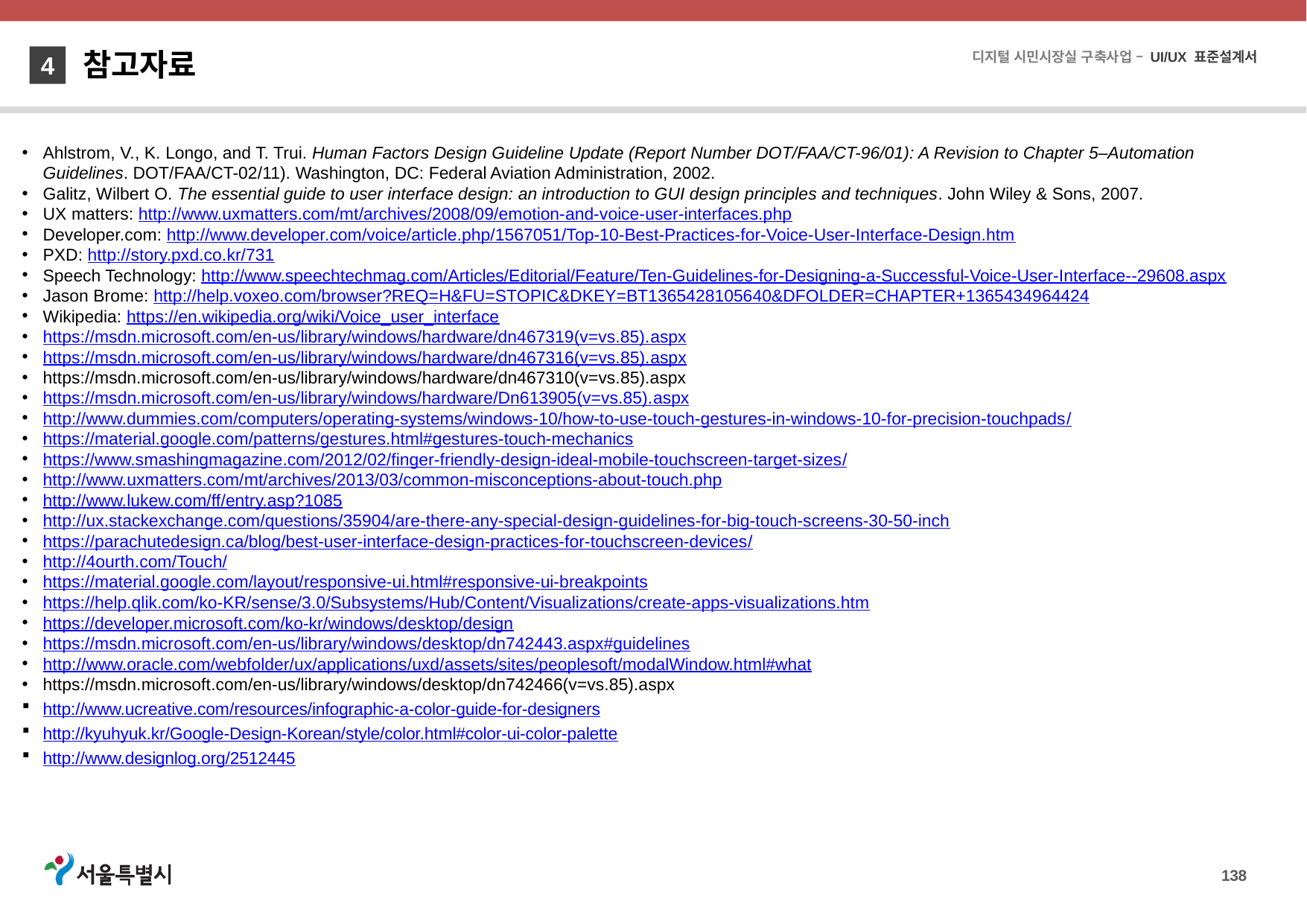

참고자료
4
Ahlstrom, V., K. Longo, and T. Trui. Human Factors Design Guideline Update (Report Number DOT/FAA/CT-96/01): A Revision to Chapter 5–Automation Guidelines. DOT/FAA/CT-02/11). Washington, DC: Federal Aviation Administration, 2002.
Galitz, Wilbert O. The essential guide to user interface design: an introduction to GUI design principles and techniques. John Wiley & Sons, 2007.
UX matters: http://www.uxmatters.com/mt/archives/2008/09/emotion-and-voice-user-interfaces.php
Developer.com: http://www.developer.com/voice/article.php/1567051/Top-10-Best-Practices-for-Voice-User-Interface-Design.htm
PXD: http://story.pxd.co.kr/731
Speech Technology: http://www.speechtechmag.com/Articles/Editorial/Feature/Ten-Guidelines-for-Designing-a-Successful-Voice-User-Interface--29608.aspx
Jason Brome: http://help.voxeo.com/browser?REQ=H&FU=STOPIC&DKEY=BT1365428105640&DFOLDER=CHAPTER+1365434964424
Wikipedia: https://en.wikipedia.org/wiki/Voice_user_interface
https://msdn.microsoft.com/en-us/library/windows/hardware/dn467319(v=vs.85).aspx
https://msdn.microsoft.com/en-us/library/windows/hardware/dn467316(v=vs.85).aspx
https://msdn.microsoft.com/en-us/library/windows/hardware/dn467310(v=vs.85).aspx
https://msdn.microsoft.com/en-us/library/windows/hardware/Dn613905(v=vs.85).aspx
http://www.dummies.com/computers/operating-systems/windows-10/how-to-use-touch-gestures-in-windows-10-for-precision-touchpads/
https://material.google.com/patterns/gestures.html#gestures-touch-mechanics
https://www.smashingmagazine.com/2012/02/finger-friendly-design-ideal-mobile-touchscreen-target-sizes/
http://www.uxmatters.com/mt/archives/2013/03/common-misconceptions-about-touch.php
http://www.lukew.com/ff/entry.asp?1085
http://ux.stackexchange.com/questions/35904/are-there-any-special-design-guidelines-for-big-touch-screens-30-50-inch
https://parachutedesign.ca/blog/best-user-interface-design-practices-for-touchscreen-devices/
http://4ourth.com/Touch/
https://material.google.com/layout/responsive-ui.html#responsive-ui-breakpoints
https://help.qlik.com/ko-KR/sense/3.0/Subsystems/Hub/Content/Visualizations/create-apps-visualizations.htm
https://developer.microsoft.com/ko-kr/windows/desktop/design
https://msdn.microsoft.com/en-us/library/windows/desktop/dn742443.aspx#guidelines
http://www.oracle.com/webfolder/ux/applications/uxd/assets/sites/peoplesoft/modalWindow.html#what
https://msdn.microsoft.com/en-us/library/windows/desktop/dn742466(v=vs.85).aspx
http://www.ucreative.com/resources/infographic-a-color-guide-for-designers
http://kyuhyuk.kr/Google-Design-Korean/style/color.html#color-ui-color-palette
http://www.designlog.org/2512445